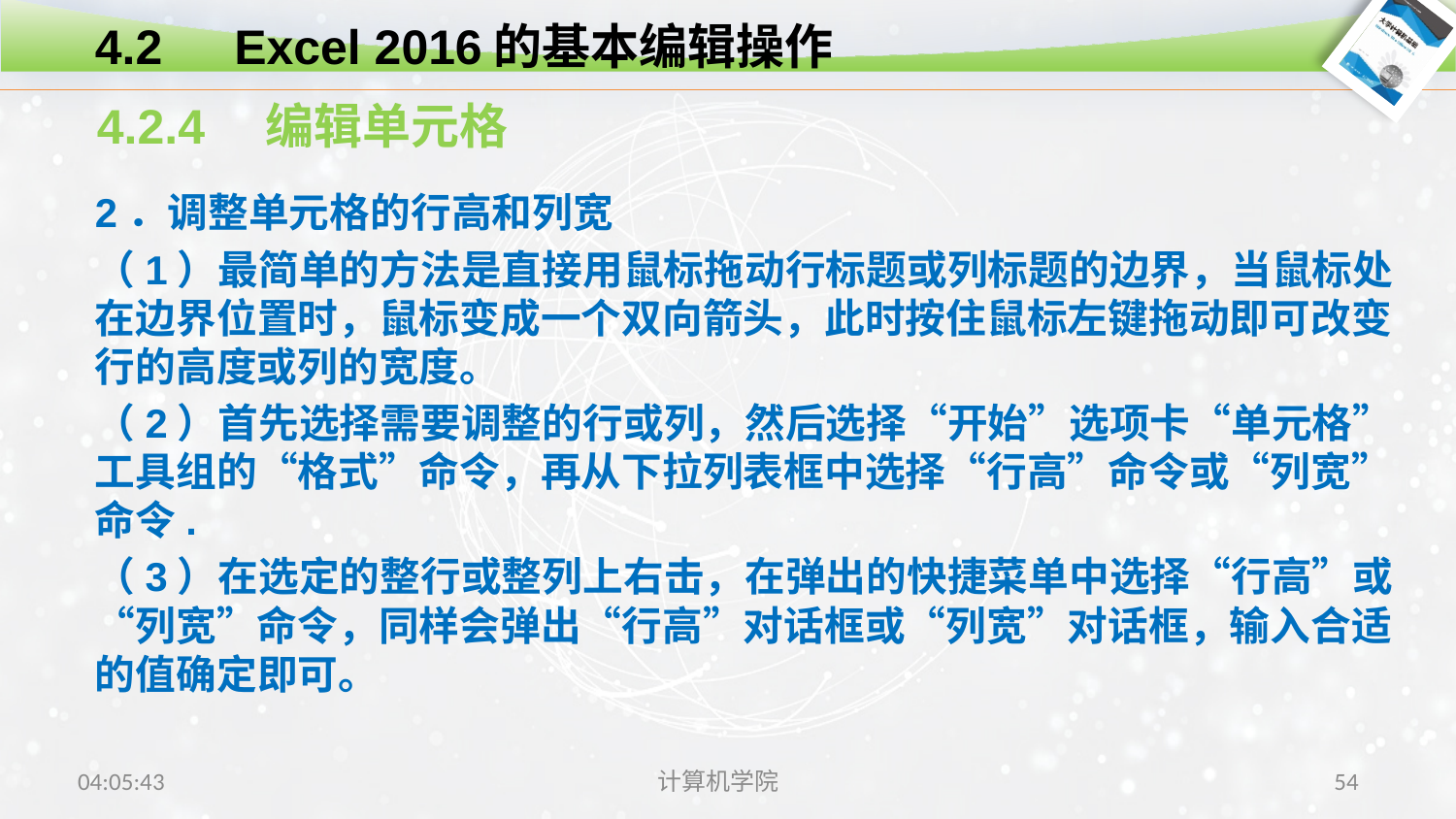

4.2　Excel 2016的基本编辑操作
4.2.4　编辑单元格

2．调整单元格的行高和列宽
（1）最简单的方法是直接用鼠标拖动行标题或列标题的边界，当鼠标处在边界位置时，鼠标变成一个双向箭头，此时按住鼠标左键拖动即可改变行的高度或列的宽度。
（2）首先选择需要调整的行或列，然后选择“开始”选项卡“单元格”工具组的“格式”命令，再从下拉列表框中选择“行高”命令或“列宽”命令.
（3）在选定的整行或整列上右击，在弹出的快捷菜单中选择“行高”或“列宽”命令，同样会弹出“行高”对话框或“列宽”对话框，输入合适的值确定即可。